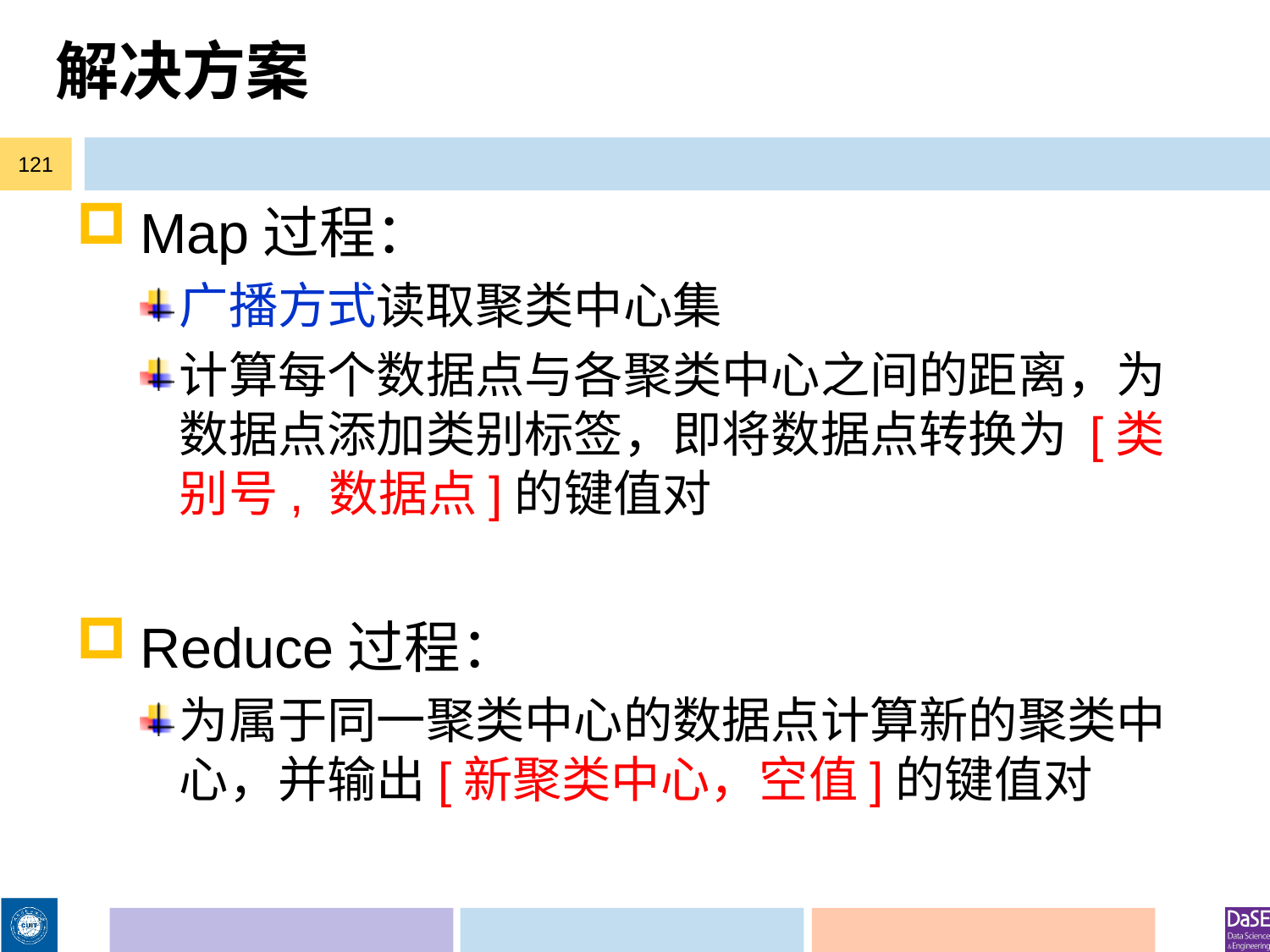

# 解决方案
121
Map过程：
广播方式读取聚类中心集
计算每个数据点与各聚类中心之间的距离，为数据点添加类别标签，即将数据点转换为 [类别号, 数据点]的键值对

Reduce过程：
为属于同一聚类中心的数据点计算新的聚类中心，并输出[新聚类中心，空值]的键值对